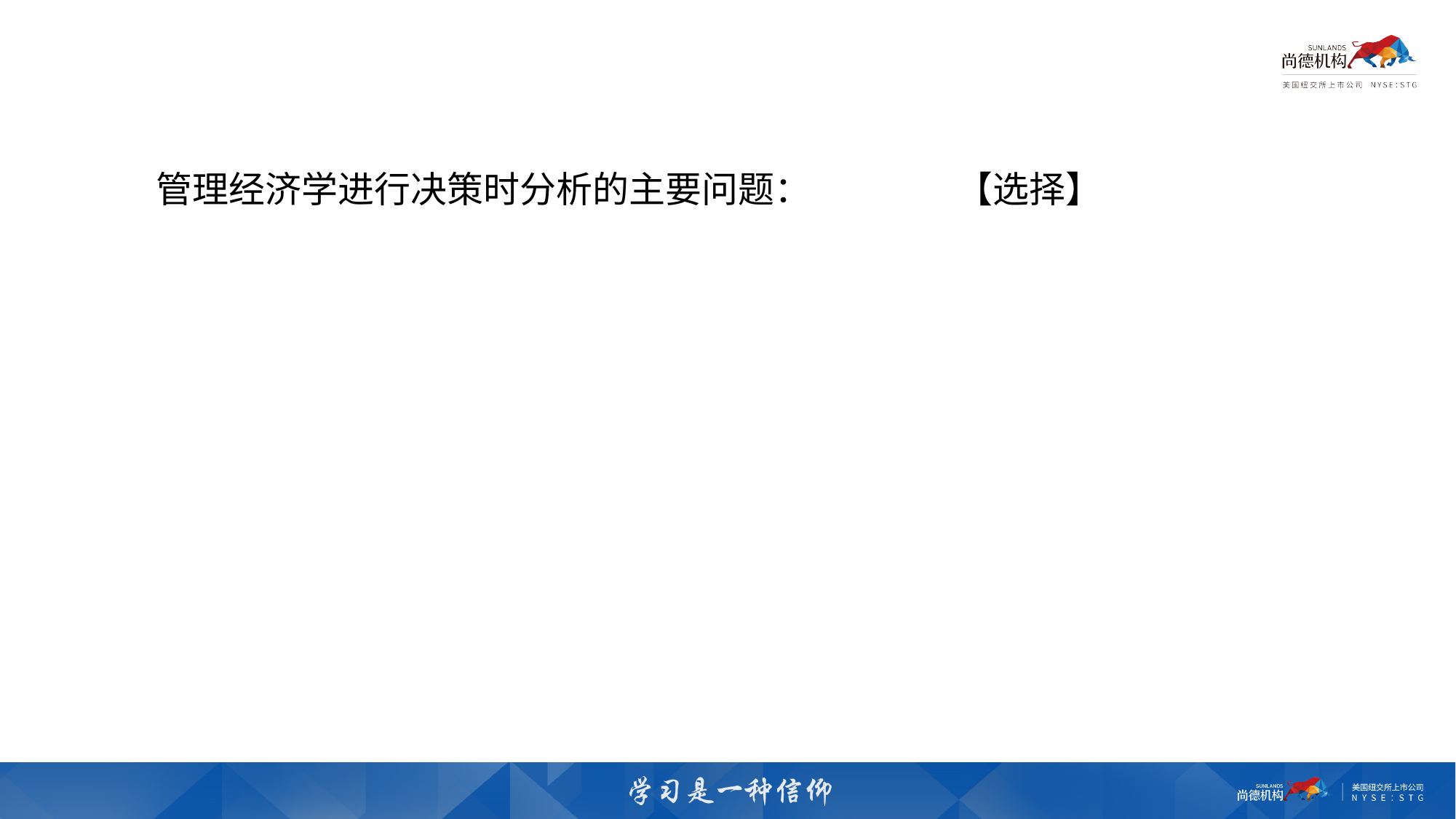

管理经济学进行决策时分析的主要问题：最优化。【选择】
最优化：以最少的投入获得最大的产出。